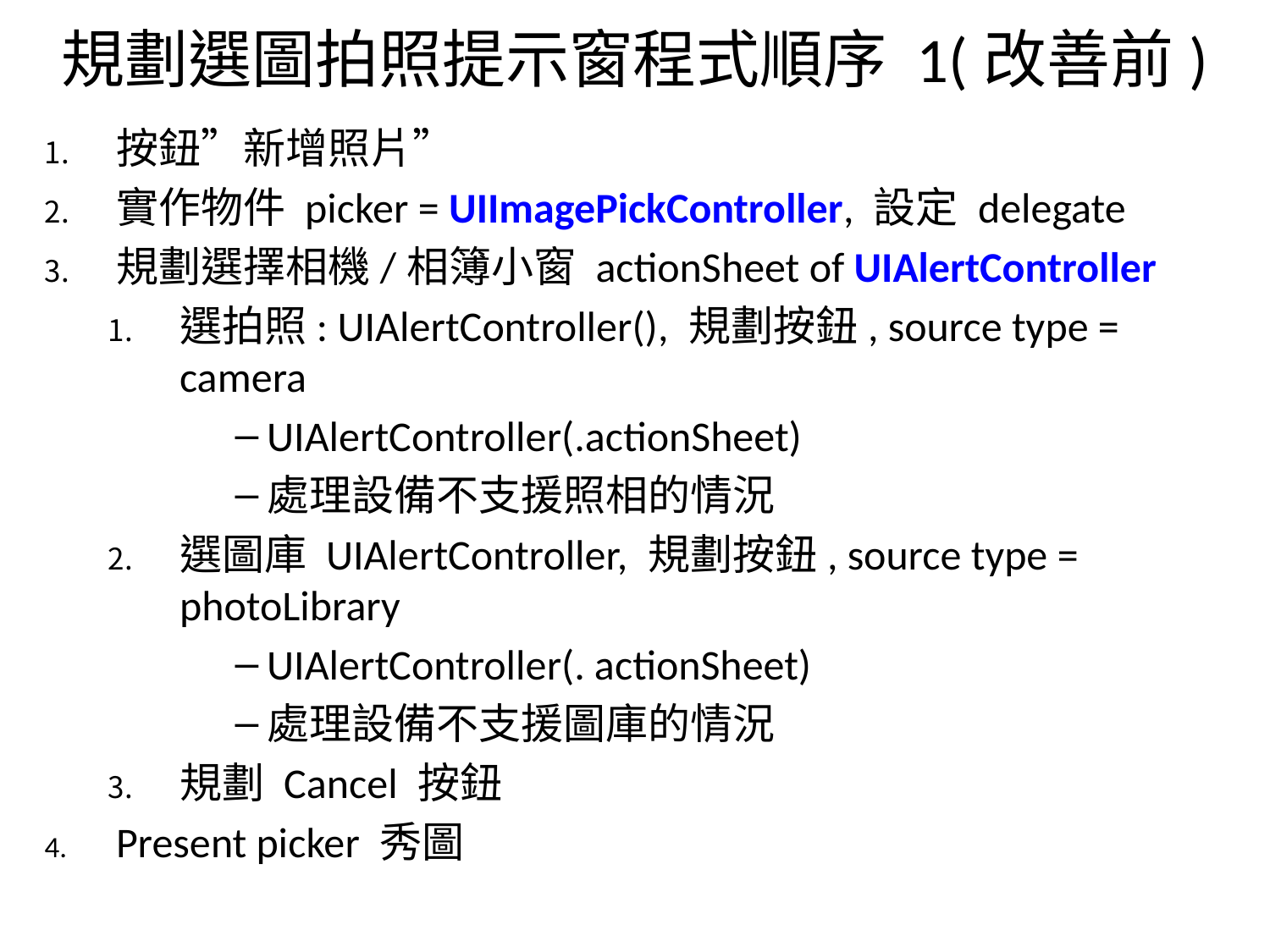

# 規劃選圖拍照提示窗程式順序 1(改善前)
按鈕”新增照片”
實作物件 picker = UIImagePickController, 設定 delegate
規劃選擇相機/相簿小窗 actionSheet of UIAlertController
選拍照: UIAlertController(), 規劃按鈕, source type = camera
UIAlertController(.actionSheet)
處理設備不支援照相的情況
選圖庫 UIAlertController, 規劃按鈕, source type = photoLibrary
UIAlertController(. actionSheet)
處理設備不支援圖庫的情況
規劃 Cancel 按鈕
Present picker 秀圖